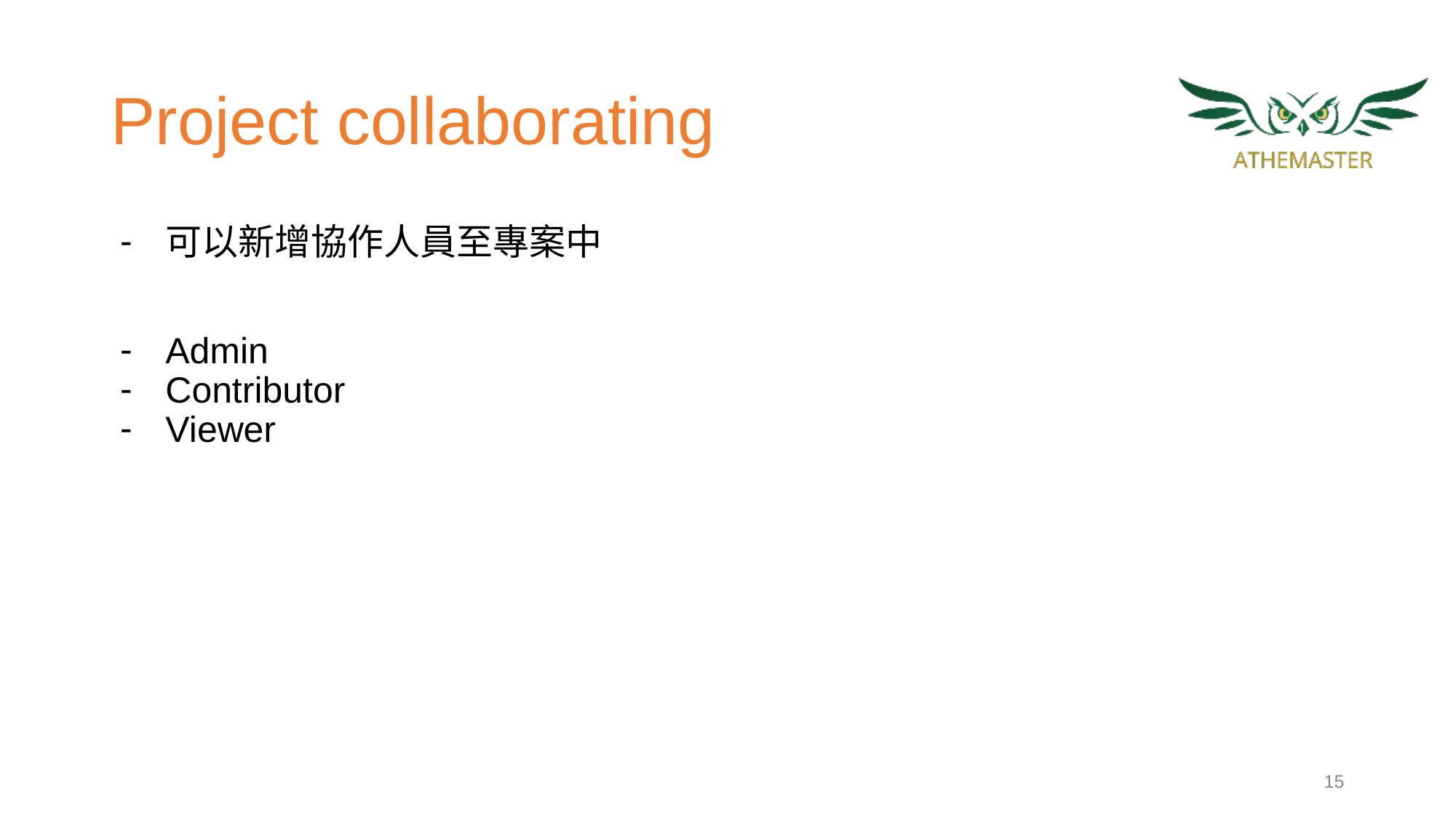

# Project collaborating
可以新增協作人員至專案中

Admin
Contributor
Viewer
15